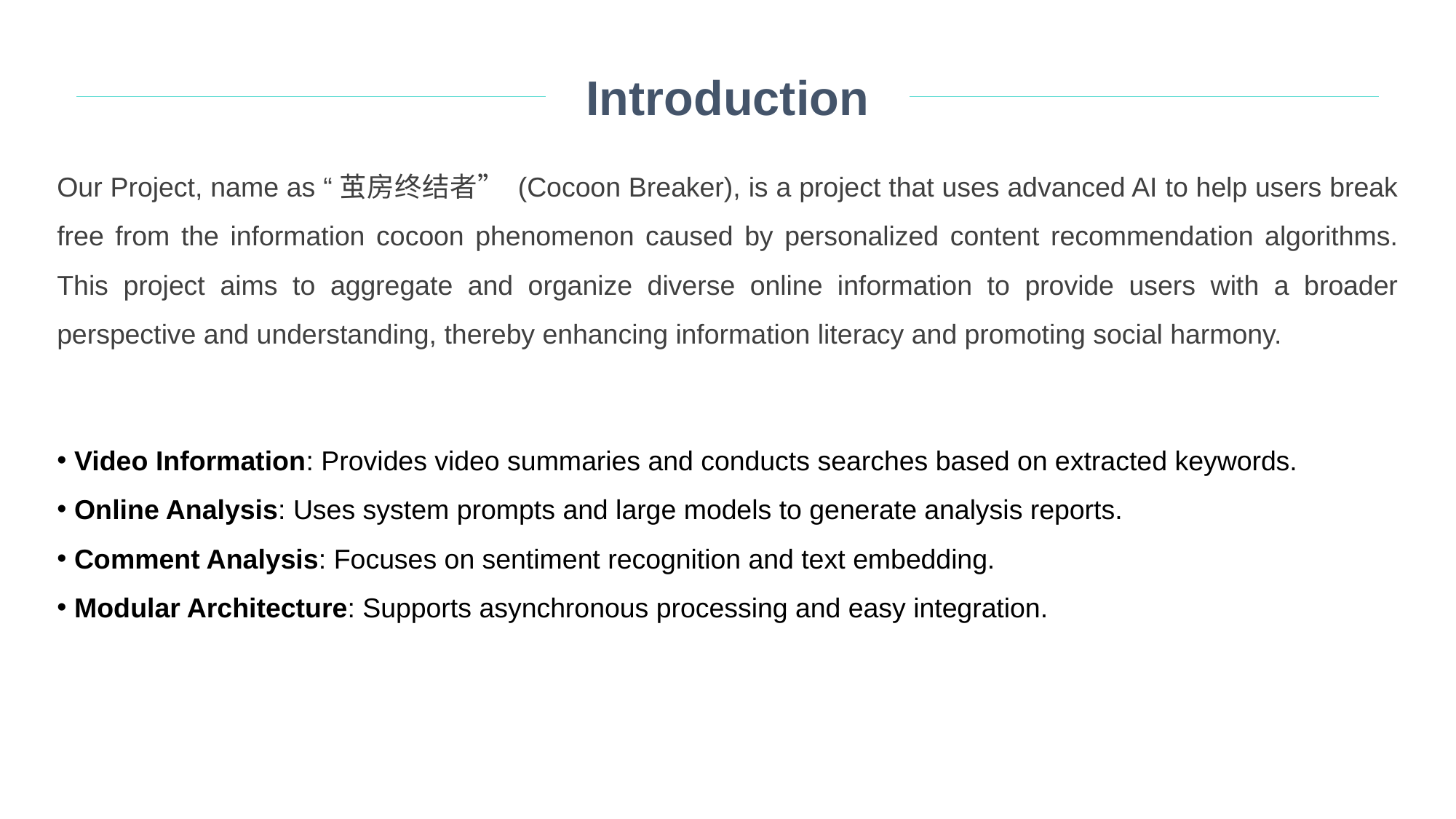

Introduction
Our Project, name as “茧房终结者” (Cocoon Breaker), is a project that uses advanced AI to help users break free from the information cocoon phenomenon caused by personalized content recommendation algorithms. This project aims to aggregate and organize diverse online information to provide users with a broader perspective and understanding, thereby enhancing information literacy and promoting social harmony.
 Video Information: Provides video summaries and conducts searches based on extracted keywords.
 Online Analysis: Uses system prompts and large models to generate analysis reports.
 Comment Analysis: Focuses on sentiment recognition and text embedding.
 Modular Architecture: Supports asynchronous processing and easy integration.